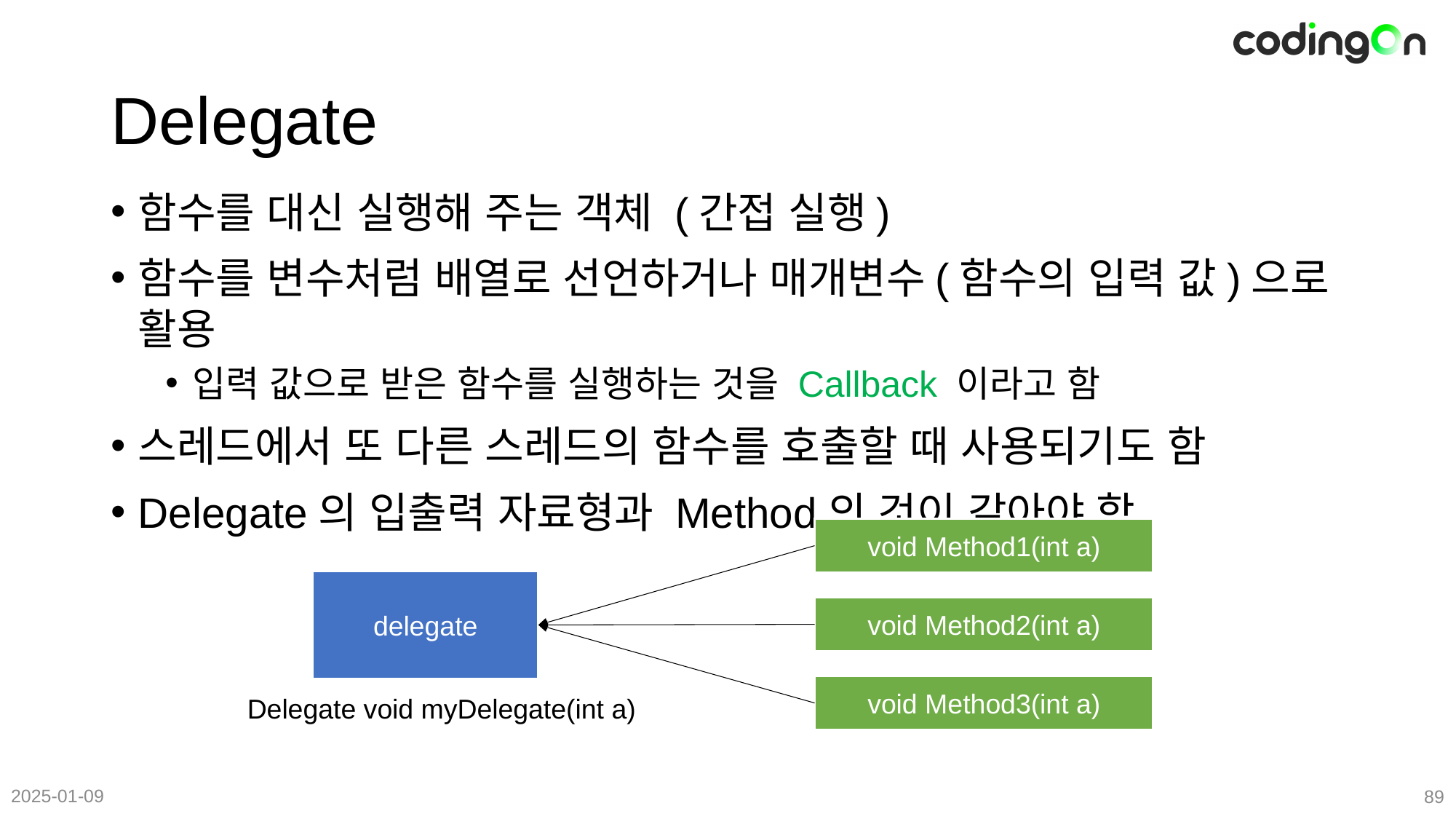

# Delegate
함수를 대신 실행해 주는 객체 (간접 실행)
함수를 변수처럼 배열로 선언하거나 매개변수(함수의 입력 값)으로 활용
입력 값으로 받은 함수를 실행하는 것을 Callback 이라고 함
스레드에서 또 다른 스레드의 함수를 호출할 때 사용되기도 함
Delegate의 입출력 자료형과 Method의 것이 같아야 함

void Method1(int a)
delegate
void Method2(int a)
void Method3(int a)
Delegate void myDelegate(int a)
2025-01-09
89